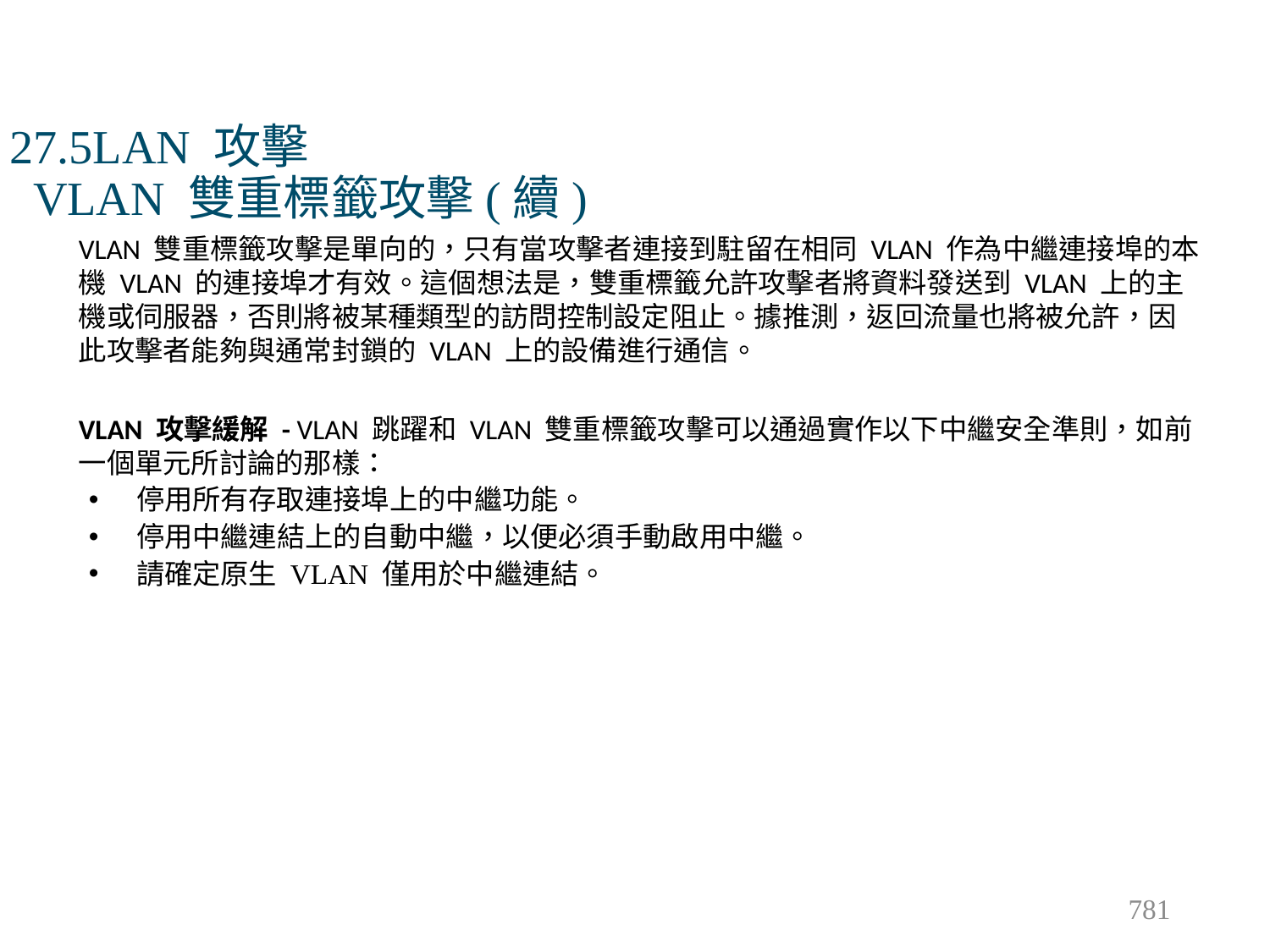

# 27.5LAN 攻擊 VLAN 雙重標籤攻擊(續)
VLAN 雙重標籤攻擊是單向的，只有當攻擊者連接到駐留在相同 VLAN 作為中繼連接埠的本機 VLAN 的連接埠才有效。這個想法是，雙重標籤允許攻擊者將資料發送到 VLAN 上的主機或伺服器，否則將被某種類型的訪問控制設定阻止。據推測，返回流量也將被允許，因此攻擊者能夠與通常封鎖的 VLAN 上的設備進行通信。

VLAN 攻擊緩解 - VLAN 跳躍和 VLAN 雙重標籤攻擊可以通過實作以下中繼安全準則，如前一個單元所討論的那樣：
停用所有存取連接埠上的中繼功能。
停用中繼連結上的自動中繼，以便必須手動啟用中繼。
請確定原生 VLAN 僅用於中繼連結。

781